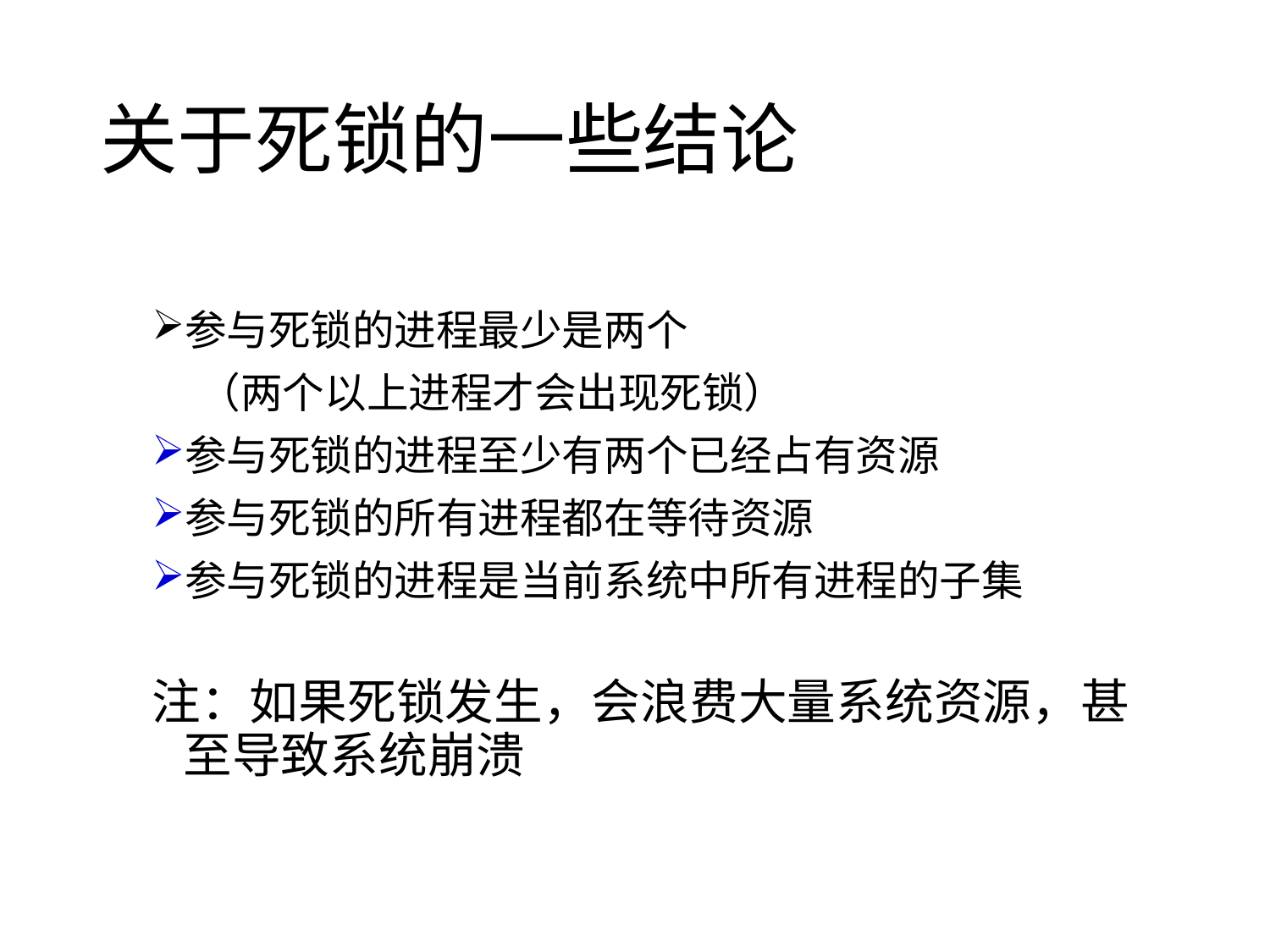

# 关于死锁的一些结论
参与死锁的进程最少是两个
    （两个以上进程才会出现死锁）
参与死锁的进程至少有两个已经占有资源
参与死锁的所有进程都在等待资源
参与死锁的进程是当前系统中所有进程的子集

注：如果死锁发生，会浪费大量系统资源，甚至导致系统崩溃